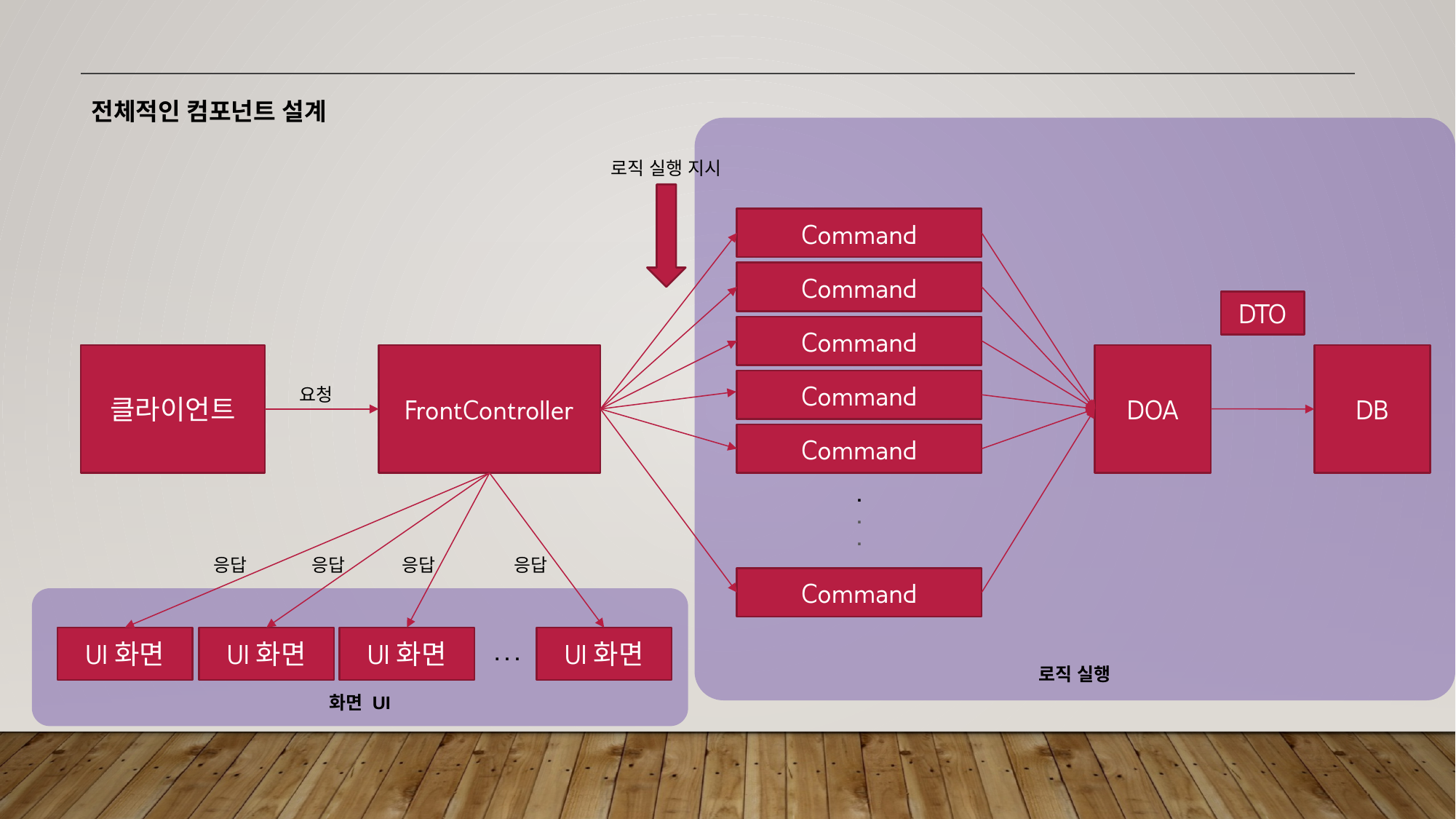

전체적인 컴포넌트 설계

로직 실행 지시

Command
Command
DTO
Command
DB
DOA
클라이언트
FrontController
Command
요청
Command
.
.
.
응답
응답
응답
응답
Command

UI화면
UI화면
UI화면
UI화면
. . .
로직 실행
화면 UI